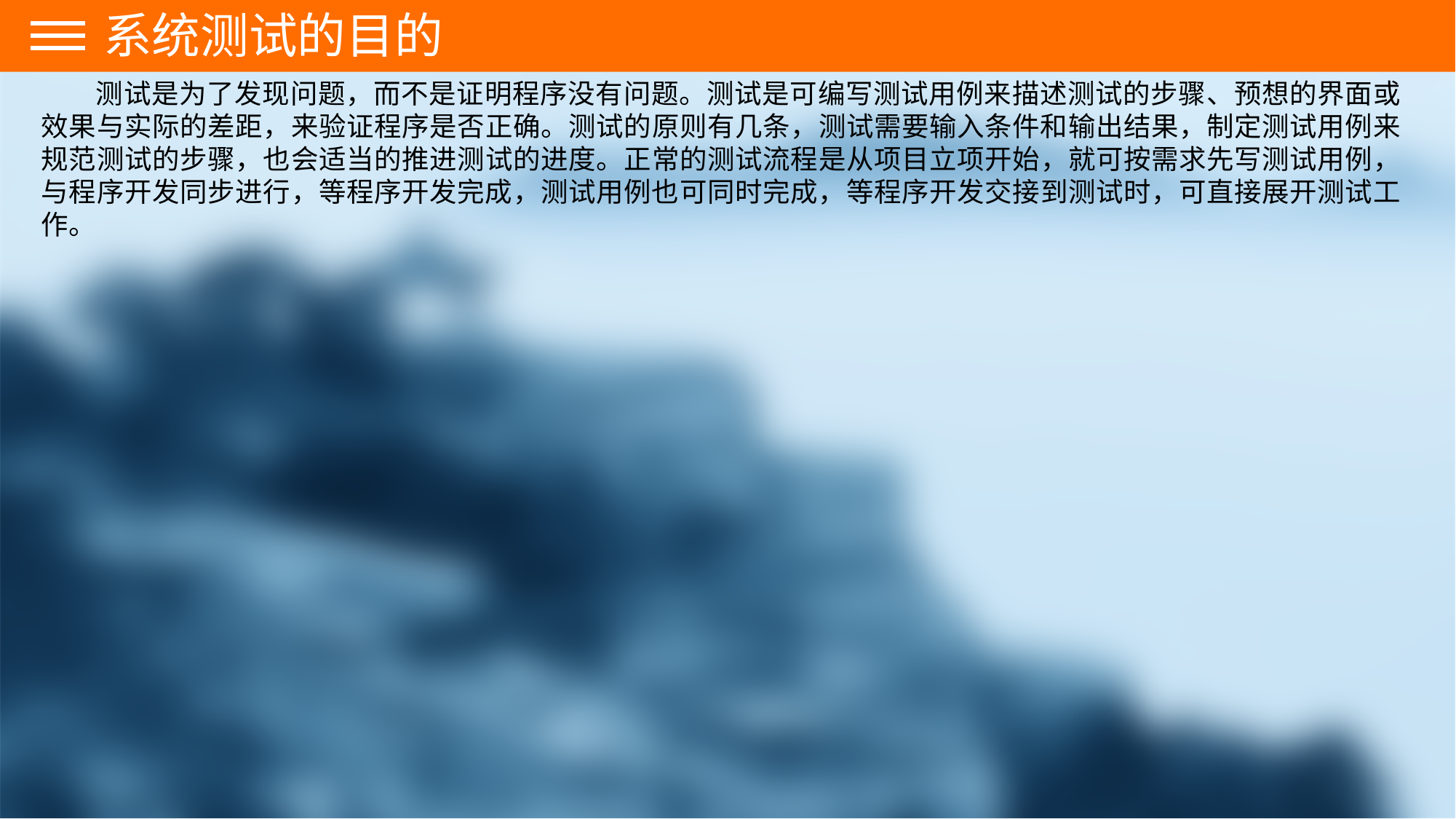

系统测试的目的
测试是为了发现问题，而不是证明程序没有问题。测试是可编写测试用例来描述测试的步骤、预想的界面或效果与实际的差距，来验证程序是否正确。测试的原则有几条，测试需要输入条件和输出结果，制定测试用例来规范测试的步骤，也会适当的推进测试的进度。正常的测试流程是从项目立项开始，就可按需求先写测试用例，与程序开发同步进行，等程序开发完成，测试用例也可同时完成，等程序开发交接到测试时，可直接展开测试工作。